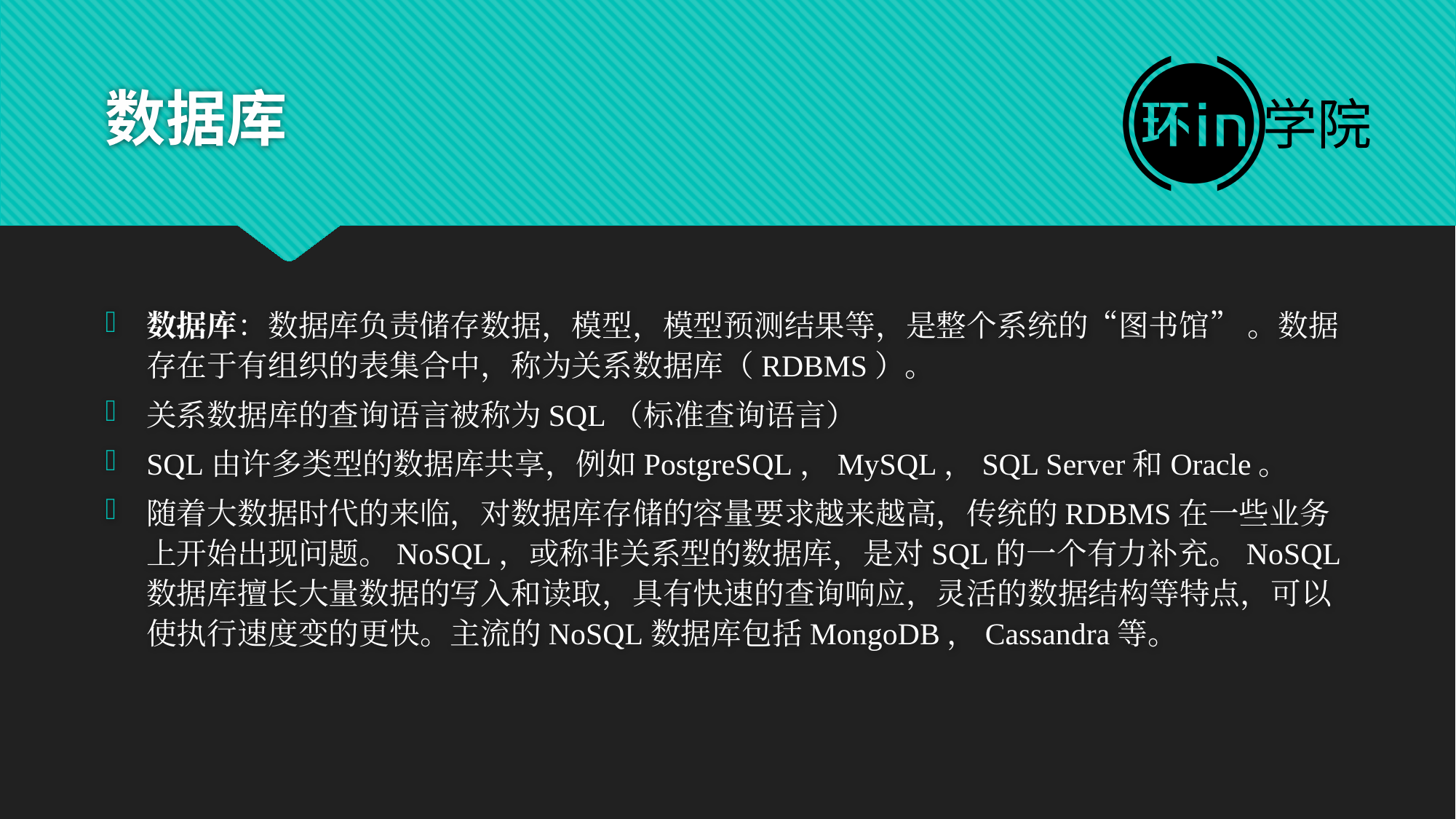

# 数据库
数据库：数据库负责储存数据，模型，模型预测结果等，是整个系统的“图书馆” 。数据存在于有组织的表集合中，称为关系数据库（RDBMS）。
关系数据库的查询语言被称为SQL（标准查询语言）
SQL由许多类型的数据库共享，例如PostgreSQL，MySQL，SQL Server和Oracle。
随着大数据时代的来临，对数据库存储的容量要求越来越高，传统的RDBMS在一些业务上开始出现问题。NoSQL，或称非关系型的数据库，是对SQL的一个有力补充。NoSQL数据库擅长大量数据的写入和读取，具有快速的查询响应，灵活的数据结构等特点，可以使执行速度变的更快。主流的NoSQL数据库包括MongoDB，Cassandra等。